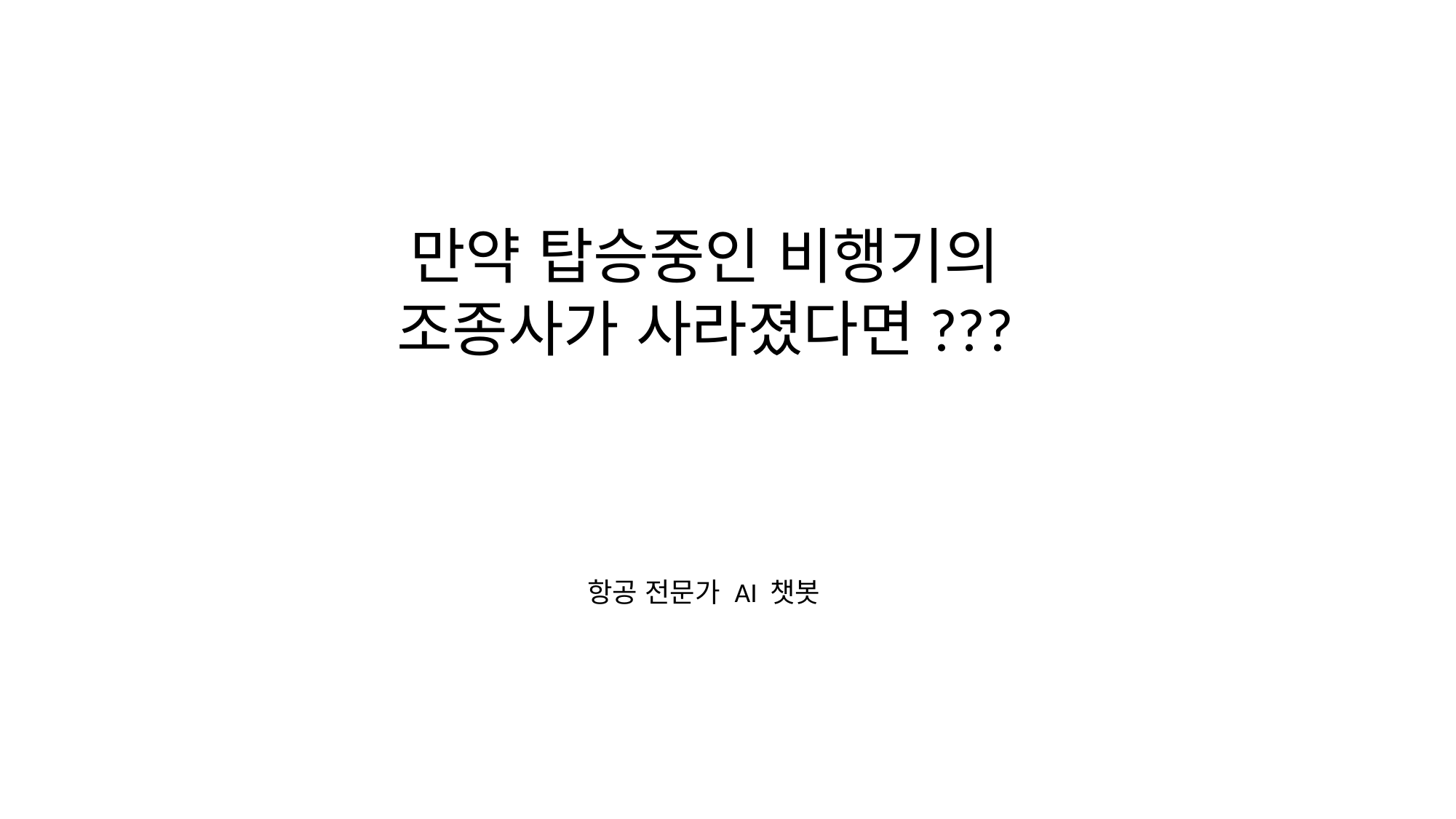

만약 탑승중인 비행기의 조종사가 사라졌다면???
항공 전문가 AI 챗봇